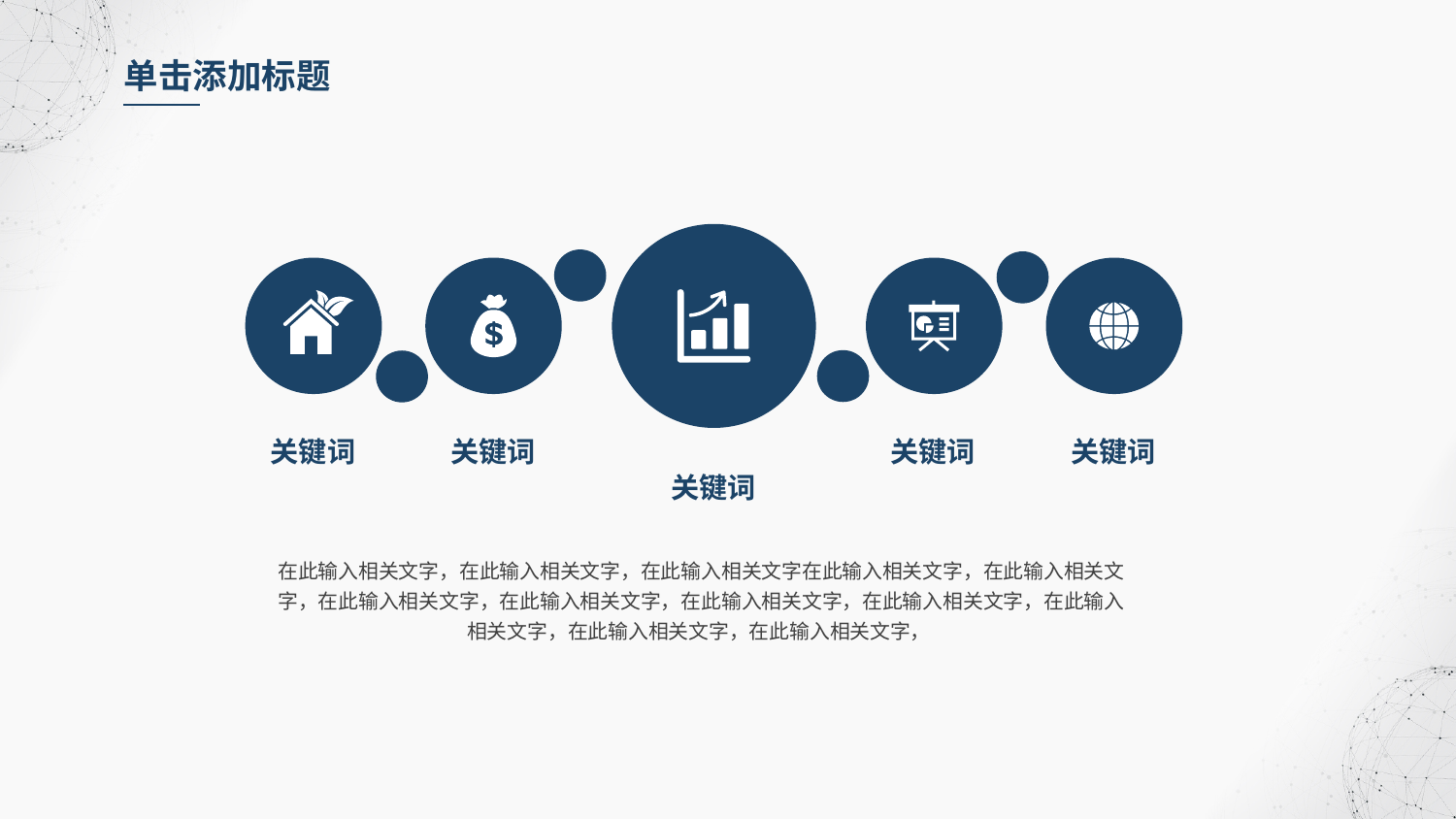

单击添加标题

关键词
关键词
关键词
关键词
关键词
在此输入相关文字，在此输入相关文字，在此输入相关文字在此输入相关文字，在此输入相关文字，在此输入相关文字，在此输入相关文字，在此输入相关文字，在此输入相关文字，在此输入相关文字，在此输入相关文字，在此输入相关文字，